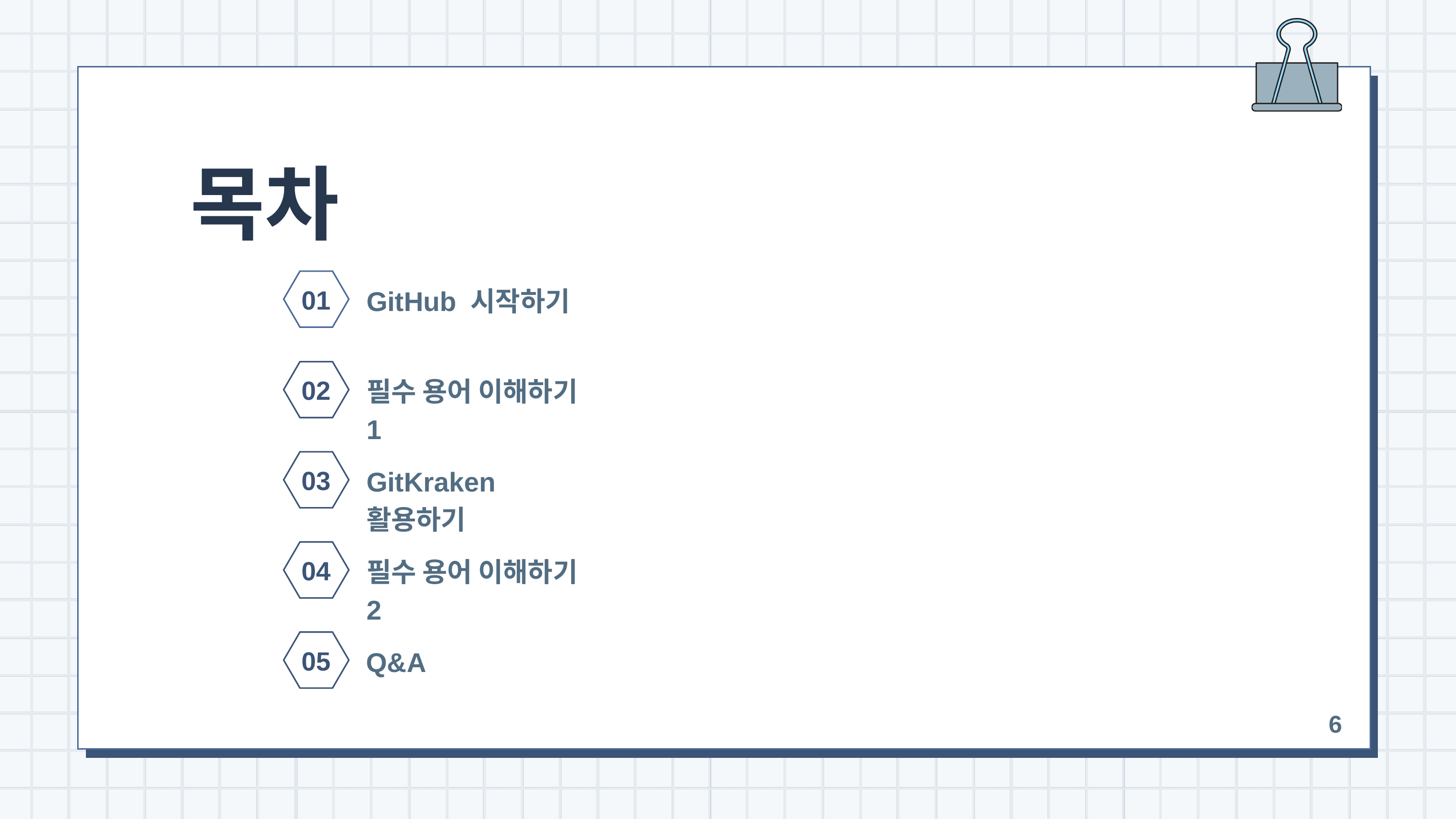

목차

01
GitHub 시작하기

02
필수 용어 이해하기 1

03
GitKraken 활용하기

04
필수 용어 이해하기 2

05
Q&A
6